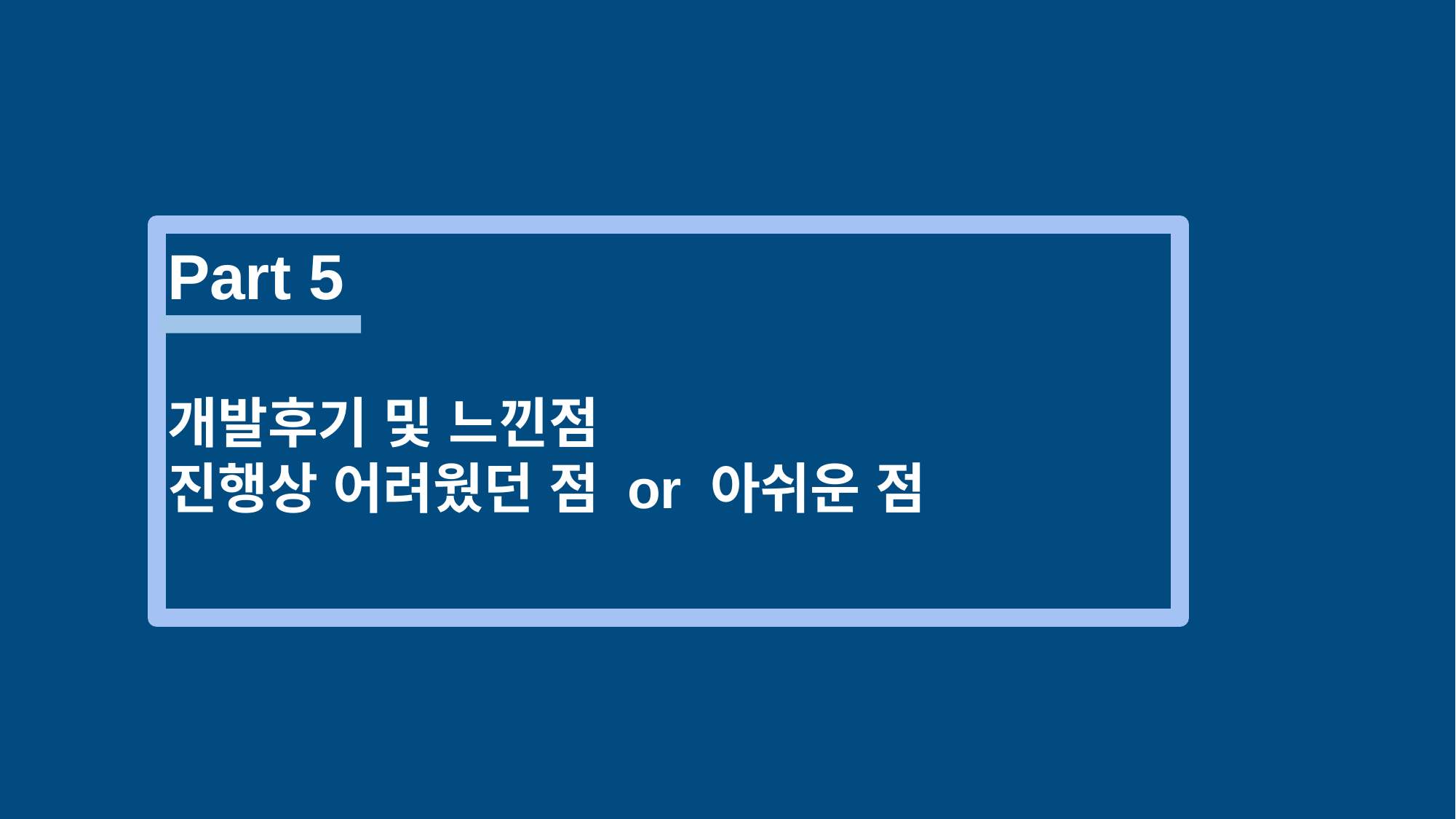

Part 5

개발후기 및 느낀점
진행상 어려웠던 점 or 아쉬운 점